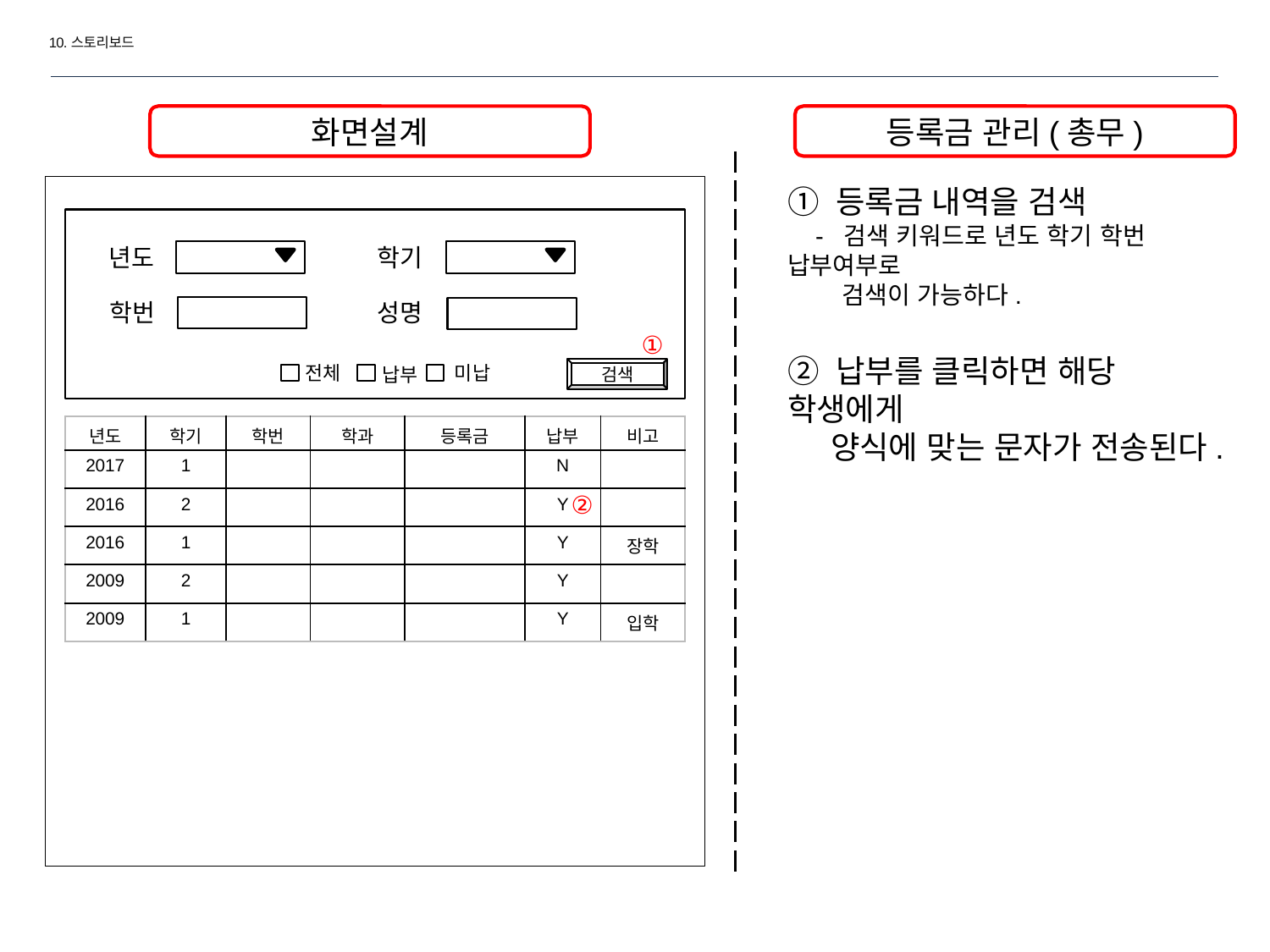

10.스토리보드
화면설계
등록금 관리(총무)

① 등록금 내역을 검색
    -  검색 키워드로 년도 학기 학번 납부여부로
       검색이 가능하다.

② 납부를 클릭하면 해당 학생에게
    양식에 맞는 문자가 전송된다.

년도
학기

학번
성명

①
전체
미납
납부
검색

| 년도 | 학기 | 학번 | 학과 | 등록금 | 납부 | 비고 |
| --- | --- | --- | --- | --- | --- | --- |
| 2017 | 1 |  |  |  | N |  |
| 2016 | 2 |  |  |  | Y |  |
| 2016 | 1 |  |  |  | Y | 장학 |
| 2009 | 2 |  |  |  | Y |  |
| 2009 | 1 |  |  |  | Y | 입학 |
②